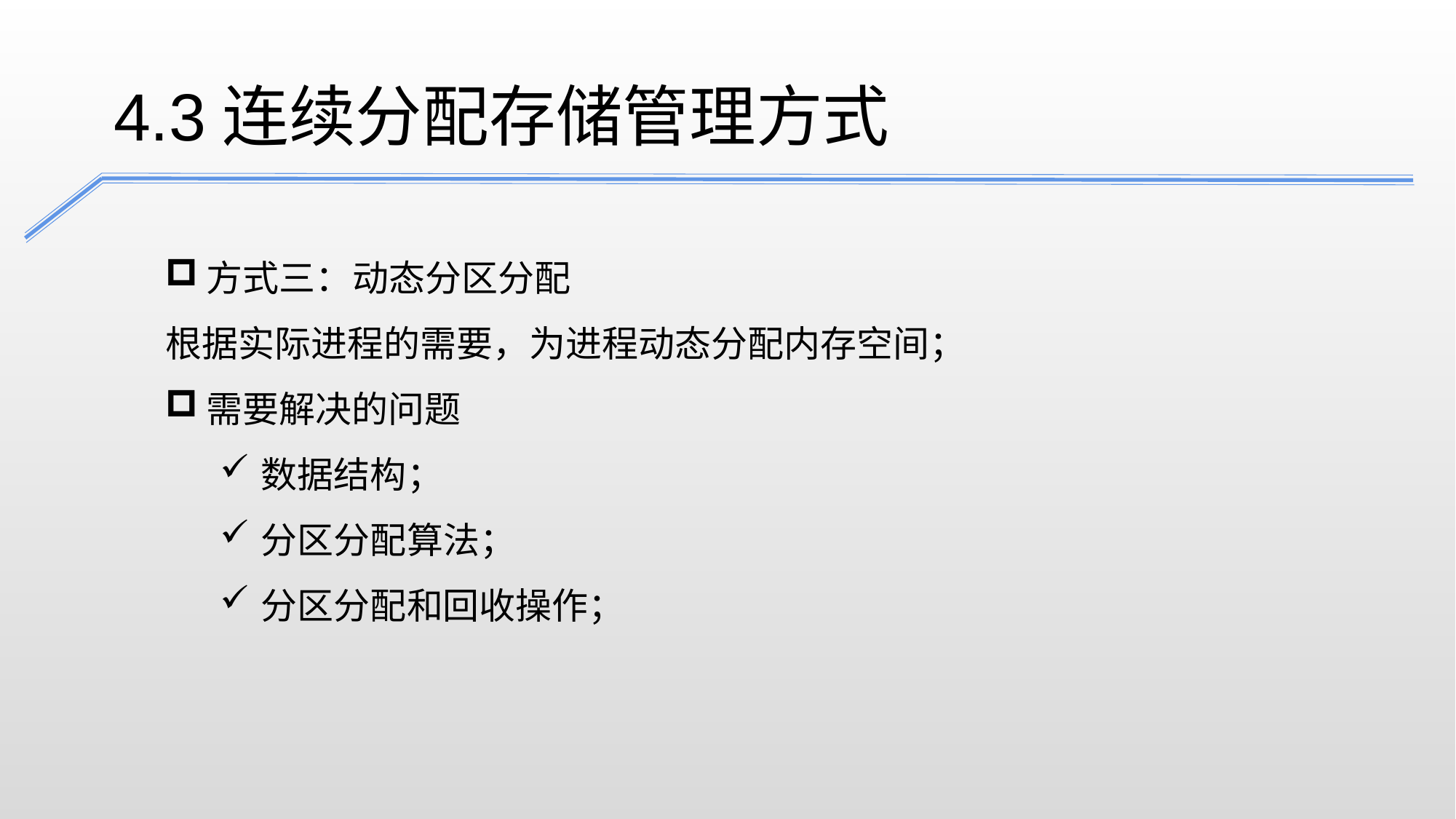

4.3连续分配存储管理方式

方式三：动态分区分配
根据实际进程的需要，为进程动态分配内存空间；
需要解决的问题
数据结构；
分区分配算法；
分区分配和回收操作；